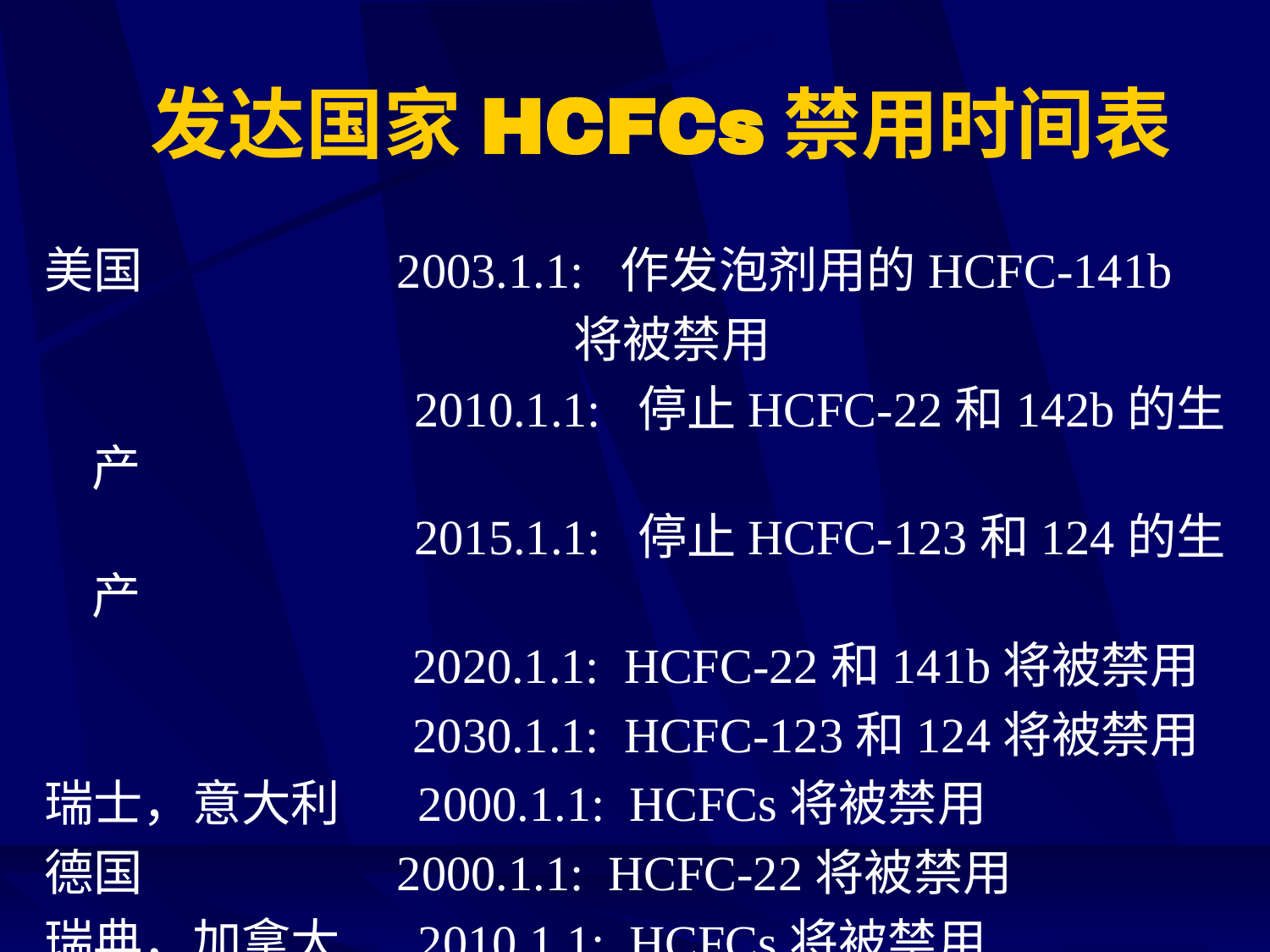

# 发达国家HCFCs禁用时间表
美国                      2003.1.1:  作发泡剂用的HCFC-141b
                                               将被禁用
                              2010.1.1:  停止HCFC-22和142b的生产
                              2015.1.1:  停止HCFC-123和124的生产
                              2020.1.1:  HCFC-22和141b将被禁用
                              2030.1.1:  HCFC-123和124将被禁用
瑞士，意大利      2000.1.1:  HCFCs将被禁用
德国                      2000.1.1:  HCFC-22将被禁用
瑞典，加拿大      2010.1.1:  HCFCs将被禁用